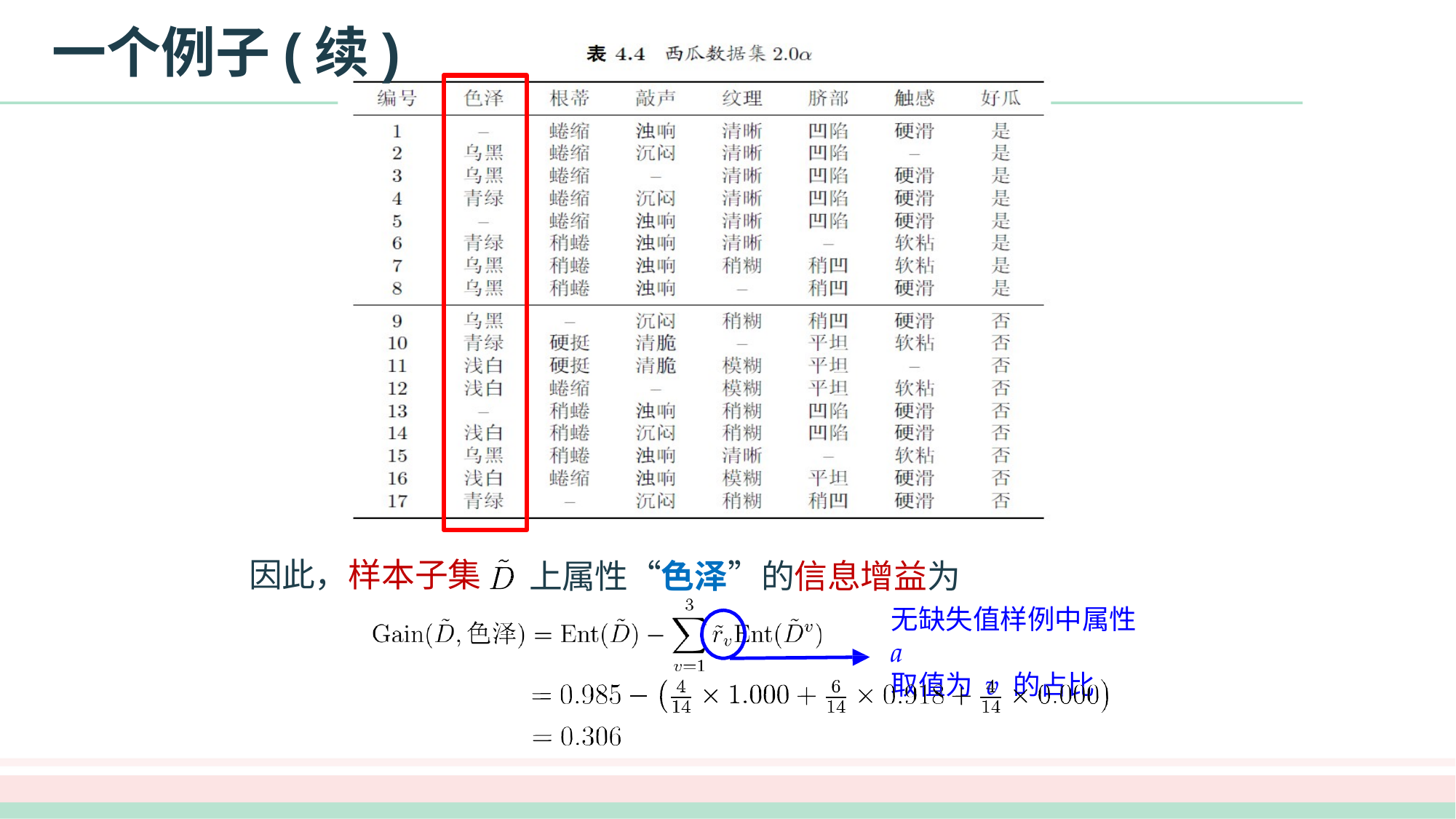

# 一个例子(续)

因此，样本子集
上属性“色泽”的信息增益为
无缺失值样例中属性 a
取值为 v 的占比